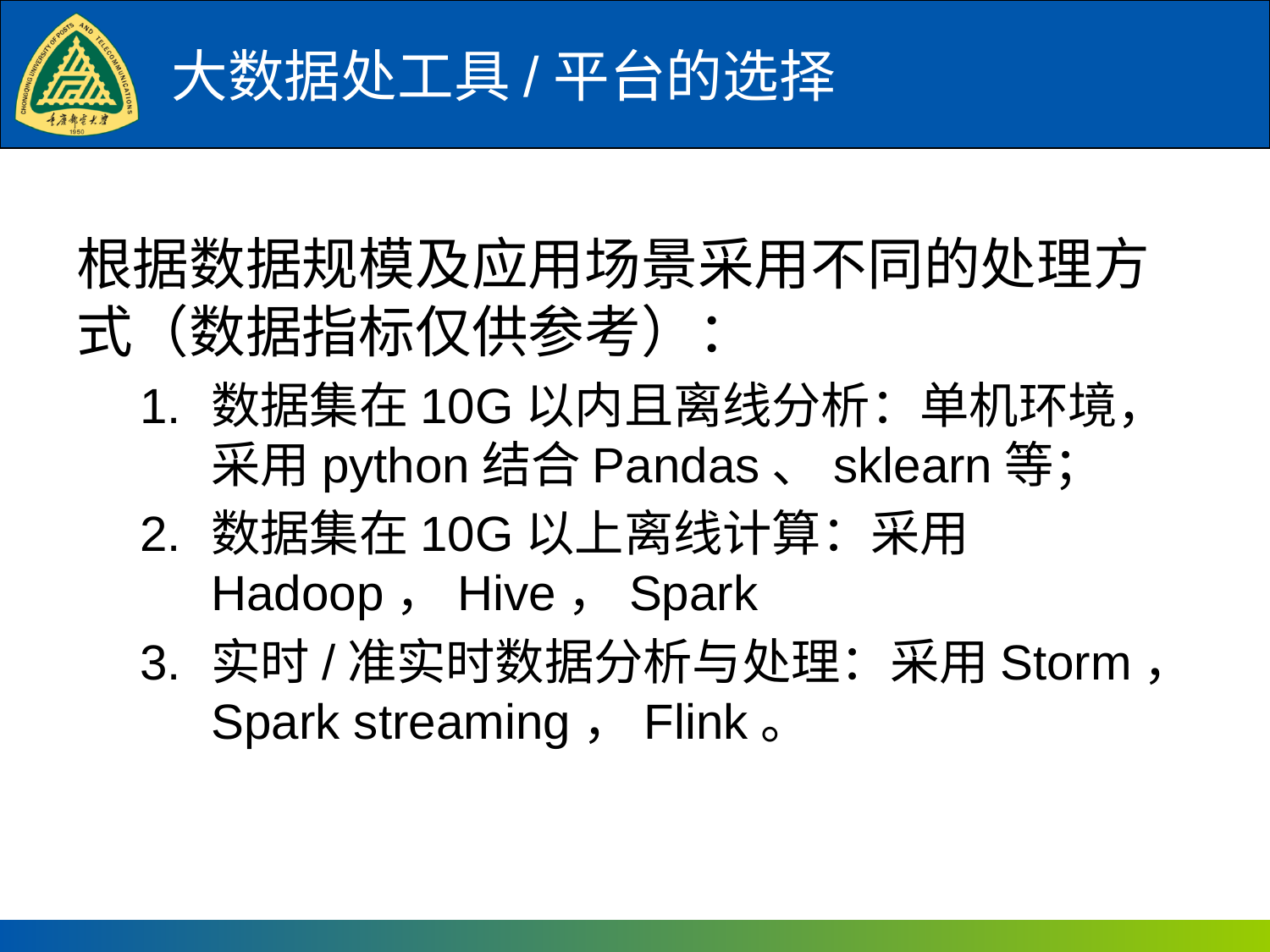

# 大数据处工具/平台的选择
根据数据规模及应用场景采用不同的处理方式（数据指标仅供参考）：
数据集在10G以内且离线分析：单机环境，采用python结合Pandas、sklearn等；
数据集在10G以上离线计算：采用Hadoop，Hive，Spark
实时/准实时数据分析与处理：采用Storm，Spark streaming，Flink。